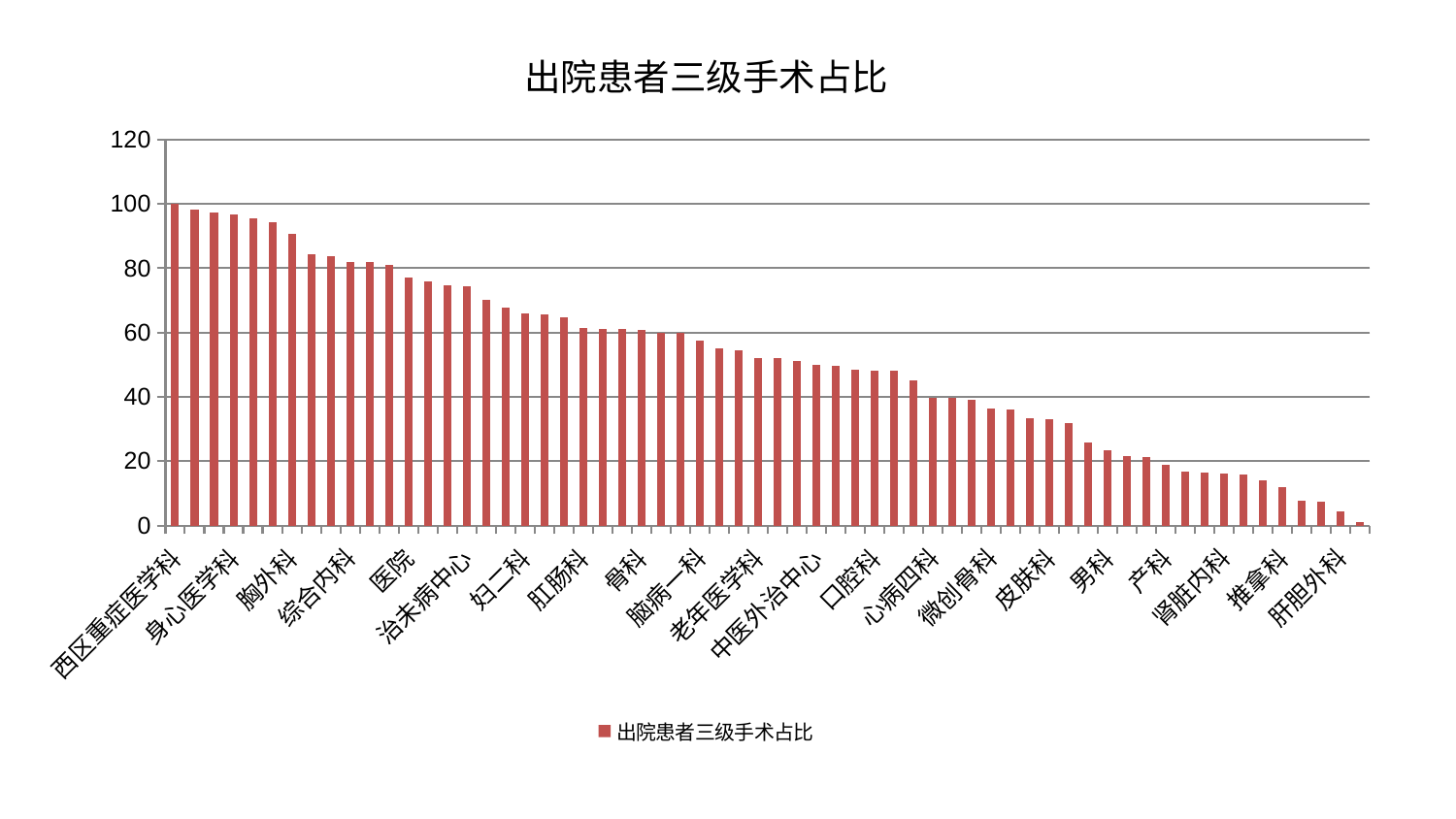

### Chart: 出院患者三级手术占比

| Category | 出院患者三级手术占比 |
|---|---|
| 西区重症医学科 | 99.99999999999999 |
| 神经外科 | 98.21469891289057 |
| 关节骨科 | 97.43894183065224 |
| 身心医学科 | 96.71057504477409 |
| 眼科 | 95.64350042743357 |
| 周围血管科 | 94.33426117282833 |
| 胸外科 | 90.76830713890273 |
| 消化内科 | 84.23599000317529 |
| 肝病科 | 83.749018092298 |
| 综合内科 | 82.01957793030581 |
| 妇科妇二科合并 | 81.93284963356163 |
| 运动损伤骨科 | 81.01567628581708 |
| 医院 | 77.23403218297274 |
| 风湿病科 | 75.86814633022742 |
| 美容皮肤科 | 74.83852595256151 |
| 治未病中心 | 74.33959627947898 |
| 东区肾病科 | 70.22807507760946 |
| 显微骨科 | 67.67488902125558 |
| 妇二科 | 65.88037358248171 |
| 儿科 | 65.70961104048713 |
| 心病三科 | 64.73876965577959 |
| 肛肠科 | 61.518878647132034 |
| 心血管内科 | 61.18354918148107 |
| 脾胃病科 | 61.127215980362344 |
| 骨科 | 60.92424008831317 |
| 乳腺甲状腺外科 | 60.00505141814516 |
| 小儿骨科 | 59.97959266588324 |
| 脑病一科 | 57.3933439388038 |
| 肿瘤内科 | 55.096130908508655 |
| 泌尿外科 | 54.401164418119926 |
| 老年医学科 | 52.00944531344202 |
| 创伤骨科 | 51.972645115285765 |
| 脑病三科 | 51.29650154415052 |
| 中医外治中心 | 49.95243636012483 |
| 呼吸内科 | 49.52778706642827 |
| 内分泌科 | 48.56435506048774 |
| 口腔科 | 48.21353637549384 |
| 血液科 | 48.11215972338534 |
| 心病二科 | 45.172423162520786 |
| 心病四科 | 39.809751056884224 |
| 心病一科 | 39.75164880229572 |
| 康复科 | 39.07787952974357 |
| 微创骨科 | 36.243584854085825 |
| 脑病二科 | 35.913554025006064 |
| 小儿推拿科 | 33.28206155138739 |
| 皮肤科 | 32.97597357601952 |
| 中医经典科 | 31.78172386779544 |
| 妇科 | 25.785719828407117 |
| 男科 | 23.35989094236078 |
| 耳鼻喉科 | 21.633510730232434 |
| 神经内科 | 21.11710487895161 |
| 产科 | 18.942817234312262 |
| 重症医学科 | 16.76676413064612 |
| 肾病科 | 16.30895956342121 |
| 肾脏内科 | 16.13790818167635 |
| 东区重症医学科 | 15.818368169240394 |
| 脊柱骨科 | 13.909110022489283 |
| 推拿科 | 11.96111491520246 |
| 普通外科 | 7.653710814760067 |
| 脾胃科消化科合并 | 7.385798381616292 |
| 肝胆外科 | 4.506166075081544 |
| 针灸科 | 1.115349132194697 |
164